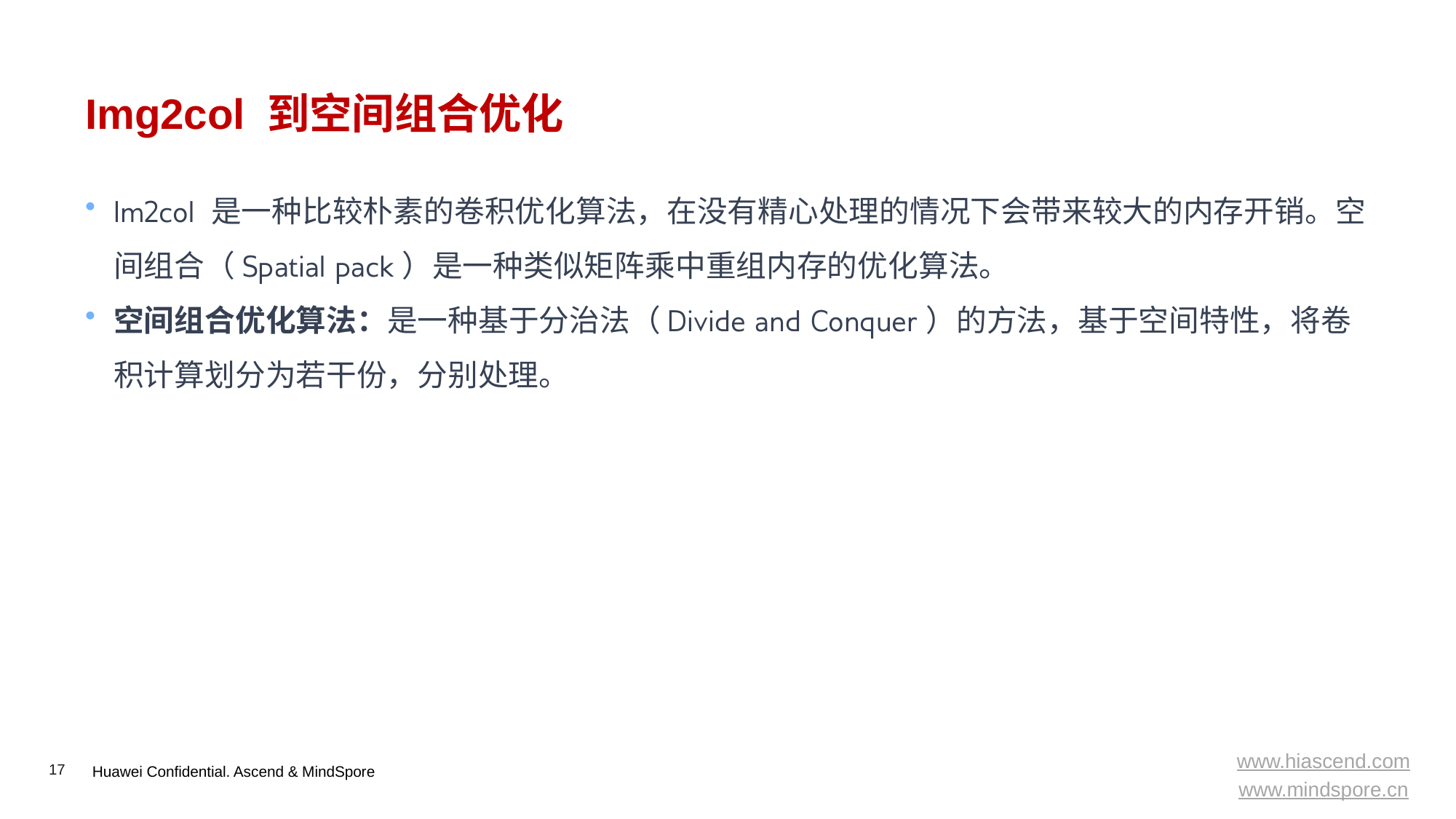

# Img2col 到空间组合优化
Im2col 是一种比较朴素的卷积优化算法，在没有精心处理的情况下会带来较大的内存开销。空间组合（Spatial pack）是一种类似矩阵乘中重组内存的优化算法。
空间组合优化算法：是一种基于分治法（Divide and Conquer）的方法，基于空间特性，将卷积计算划分为若干份，分别处理。